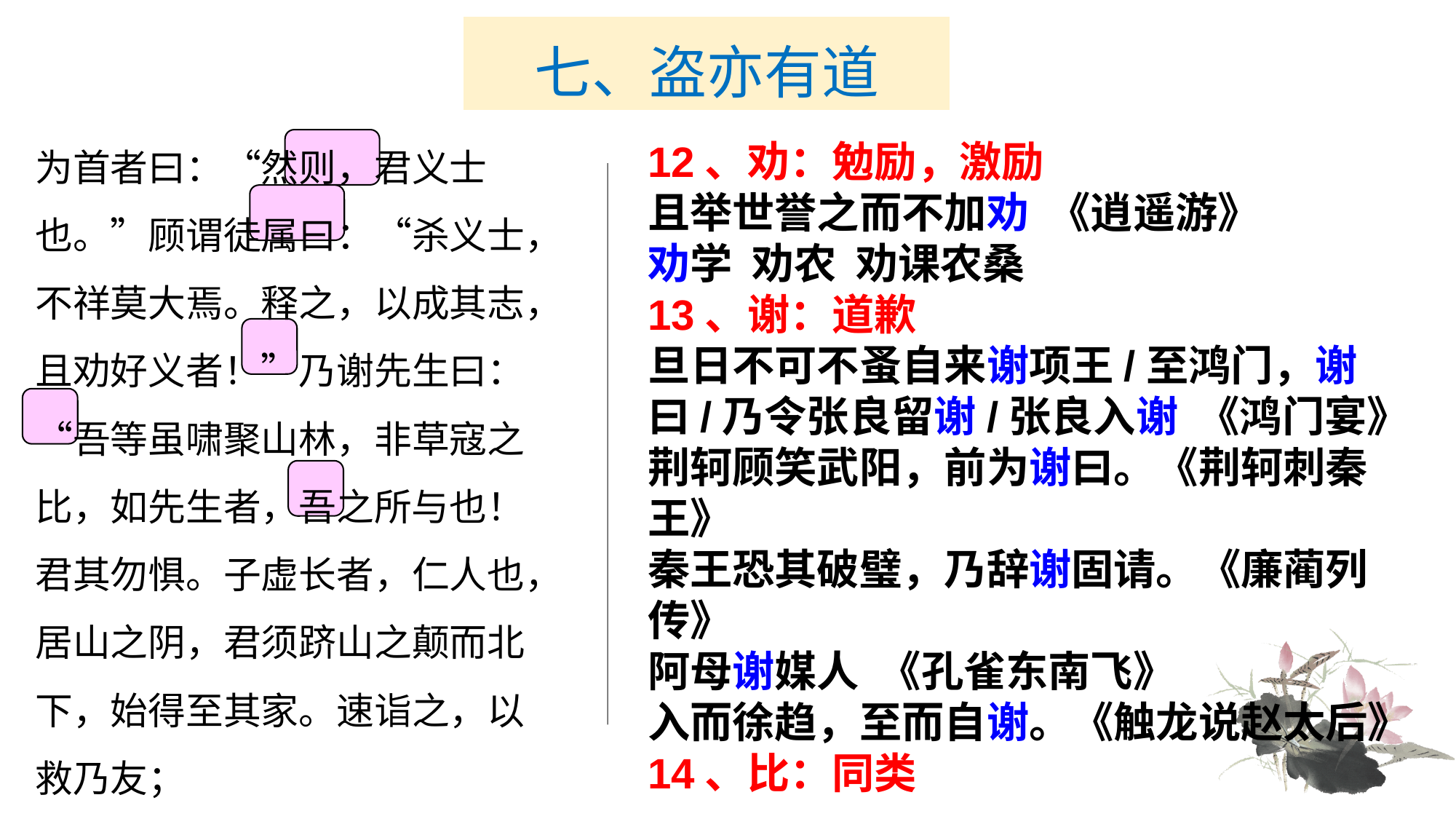

# 七、盗亦有道
为首者曰：“然则，君义士也。”顾谓徒属曰：“杀义士，不祥莫大焉。释之，以成其志，且劝好义者！”乃谢先生曰：“吾等虽啸聚山林，非草寇之比，如先生者，吾之所与也！君其勿惧。子虚长者，仁人也，居山之阴，君须跻山之颠而北下，始得至其家。速诣之，以救乃友；

12、劝：勉励，激励
且举世誉之而不加劝  《逍遥游》
劝学  劝农  劝课农桑
13、谢：道歉
旦日不可不蚤自来谢项王/至鸿门，谢曰/乃令张良留谢/张良入谢  《鸿门宴》
荆轲顾笑武阳，前为谢曰。《荆轲刺秦王》
秦王恐其破璧，乃辞谢固请。《廉蔺列传》
阿母谢媒人  《孔雀东南飞》
入而徐趋，至而自谢。《触龙说赵太后》
14、比：同类